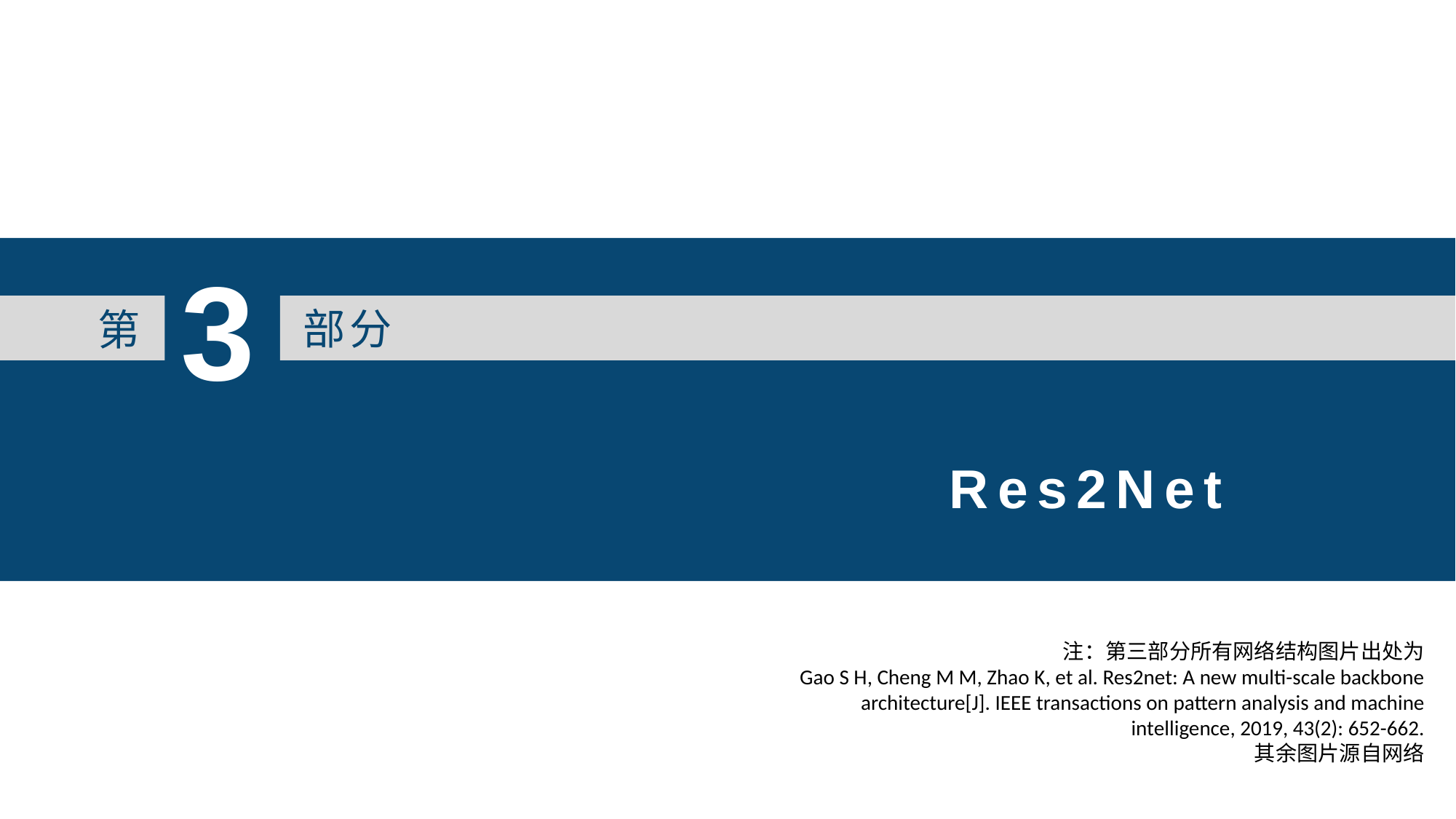

3

部分
第
Res2Net
注：第三部分所有网络结构图片出处为
Gao S H, Cheng M M, Zhao K, et al. Res2net: A new multi-scale backbone architecture[J]. IEEE transactions on pattern analysis and machine intelligence, 2019, 43(2): 652-662.
其余图片源自网络